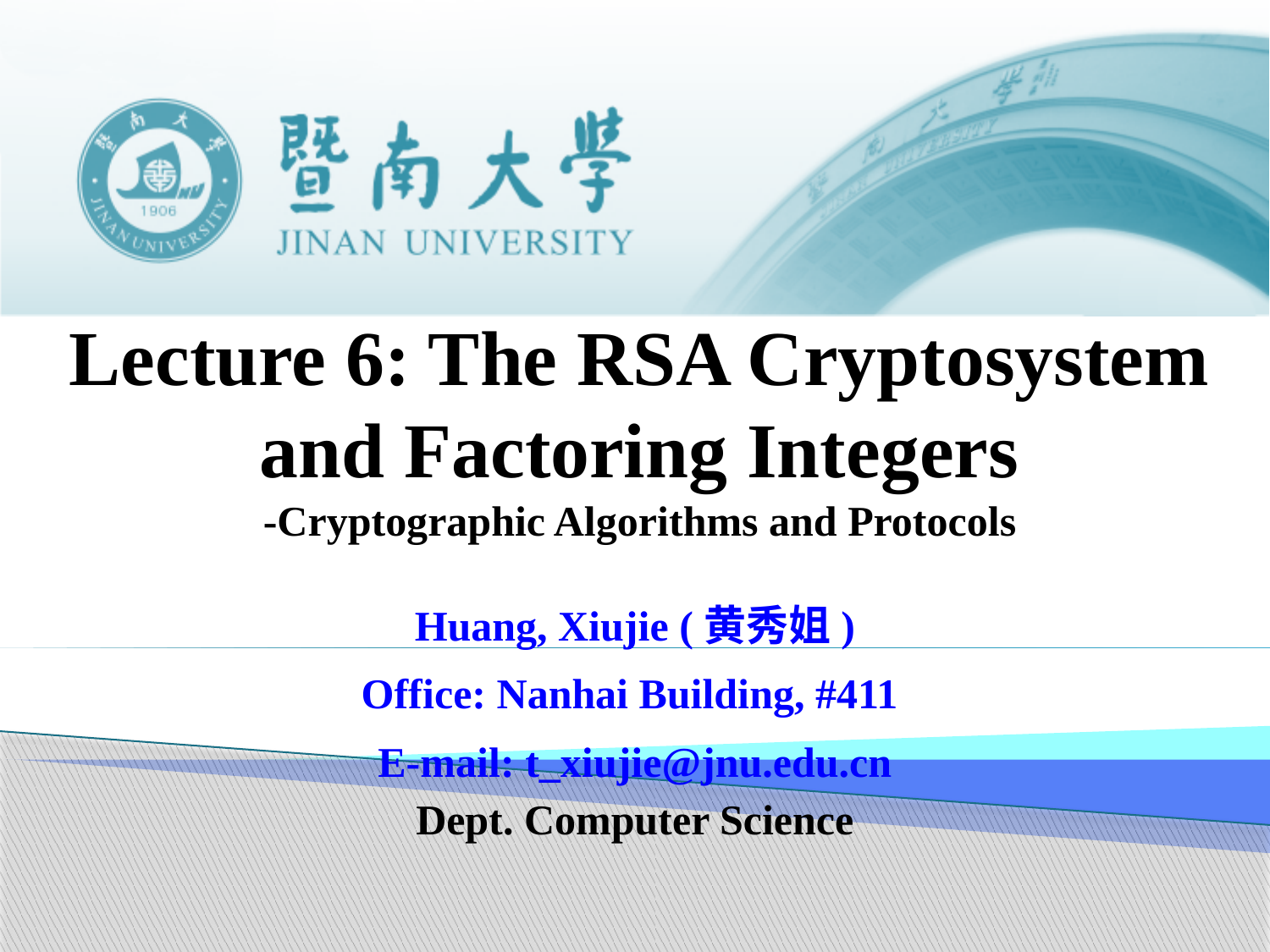

# Lecture 6: The RSA Cryptosystem and Factoring Integers -Cryptographic Algorithms and Protocols
Huang, Xiujie (黄秀姐)
Office: Nanhai Building, #411
E-mail: t_xiujie@jnu.edu.cn
Dept. Computer Science